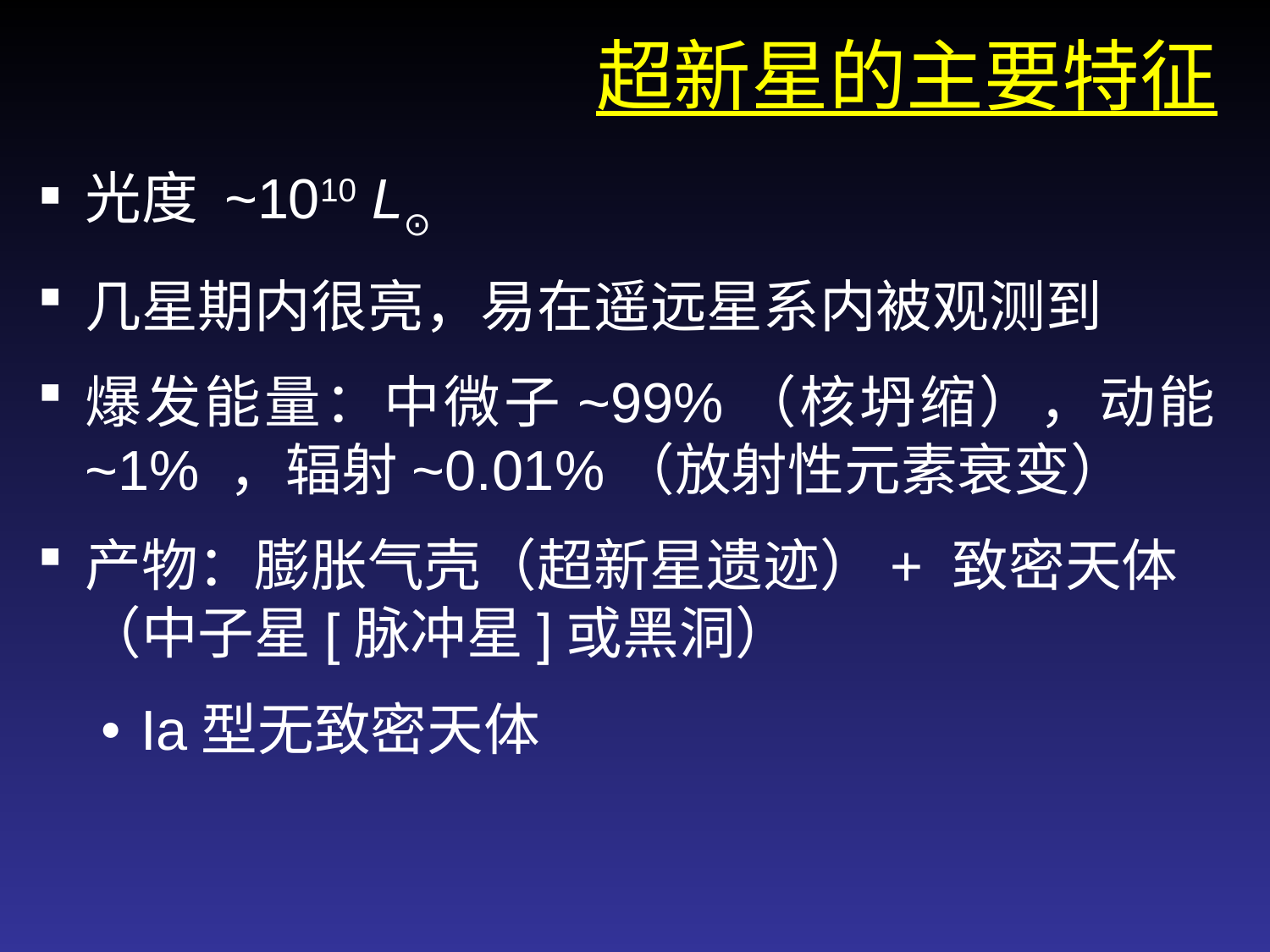

# 超新星的主要特征
光度 ~1010 L⊙
几星期内很亮，易在遥远星系内被观测到
爆发能量：中微子~99%（核坍缩），动能~1% ，辐射~0.01%（放射性元素衰变）
产物：膨胀气壳（超新星遗迹）+ 致密天体（中子星[脉冲星]或黑洞）
Ia型无致密天体